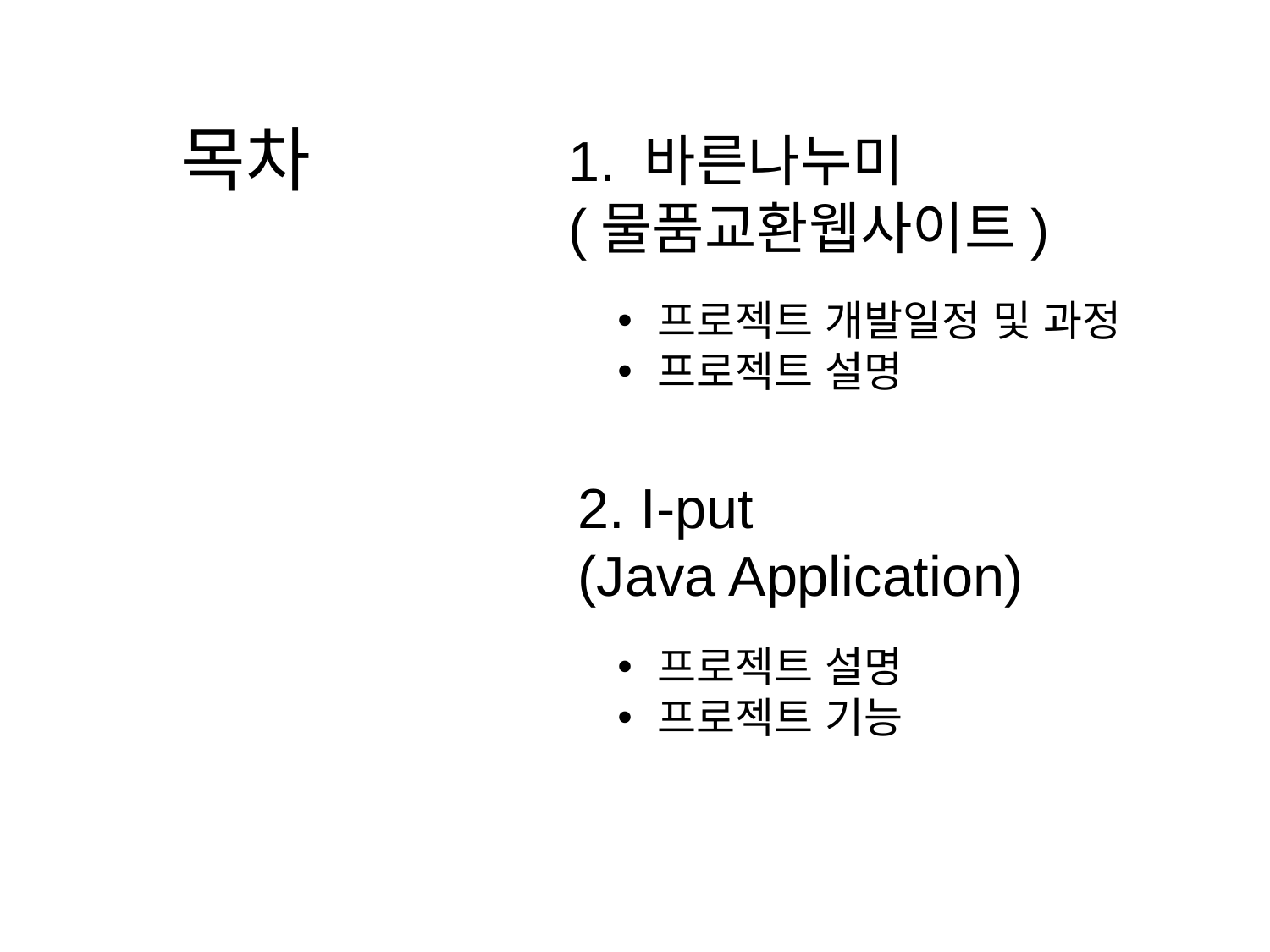

목차
1. 바른나누미
(물품교환웹사이트)
프로젝트 개발일정 및 과정
프로젝트 설명
2. I-put
(Java Application)
프로젝트 설명
프로젝트 기능